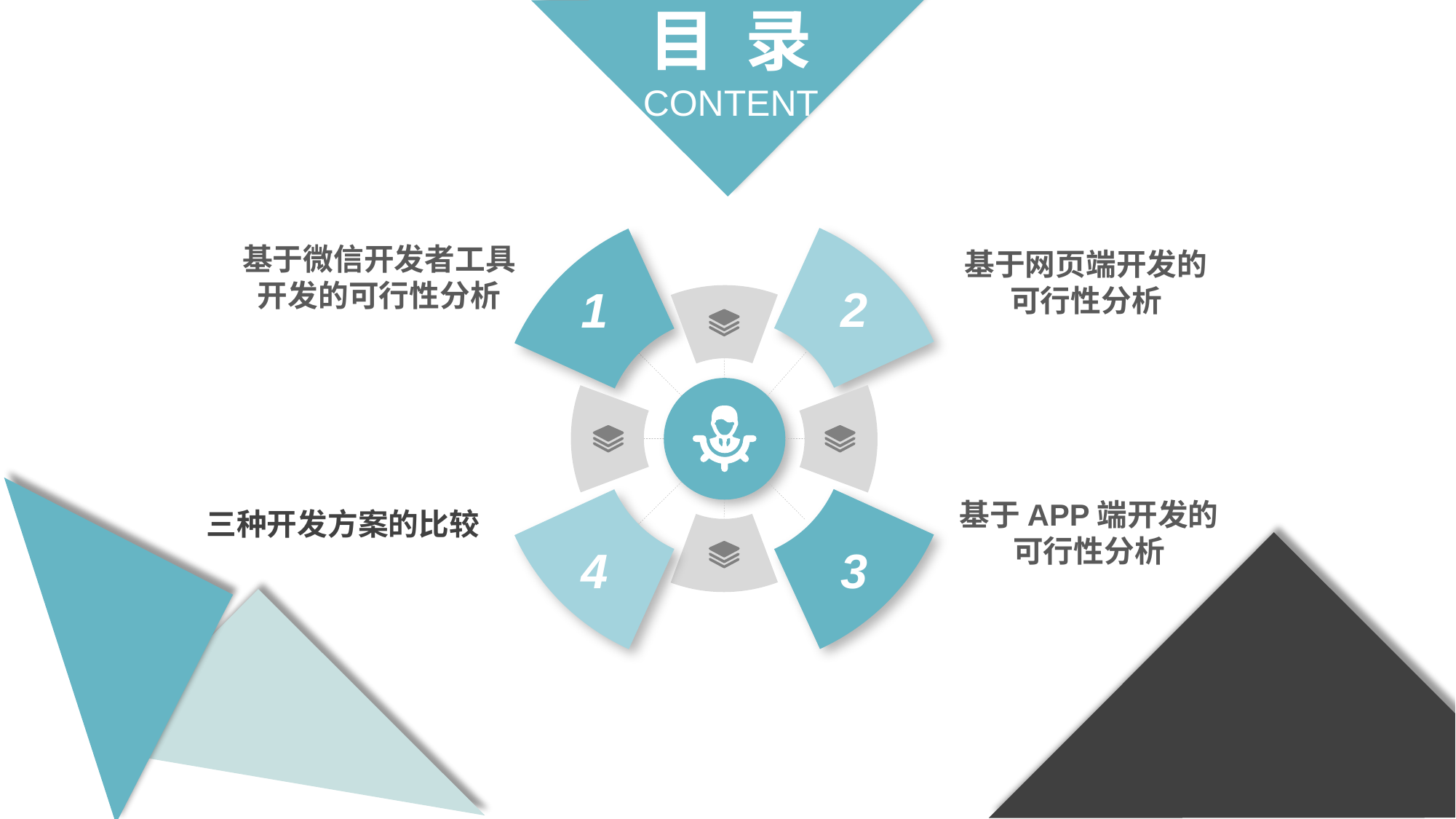

目  录
CONTENT
2
1
基于微信开发者工具
开发的可行性分析
基于网页端开发的
可行性分析

3
4
基于APP端开发的
可行性分析
三种开发方案的比较